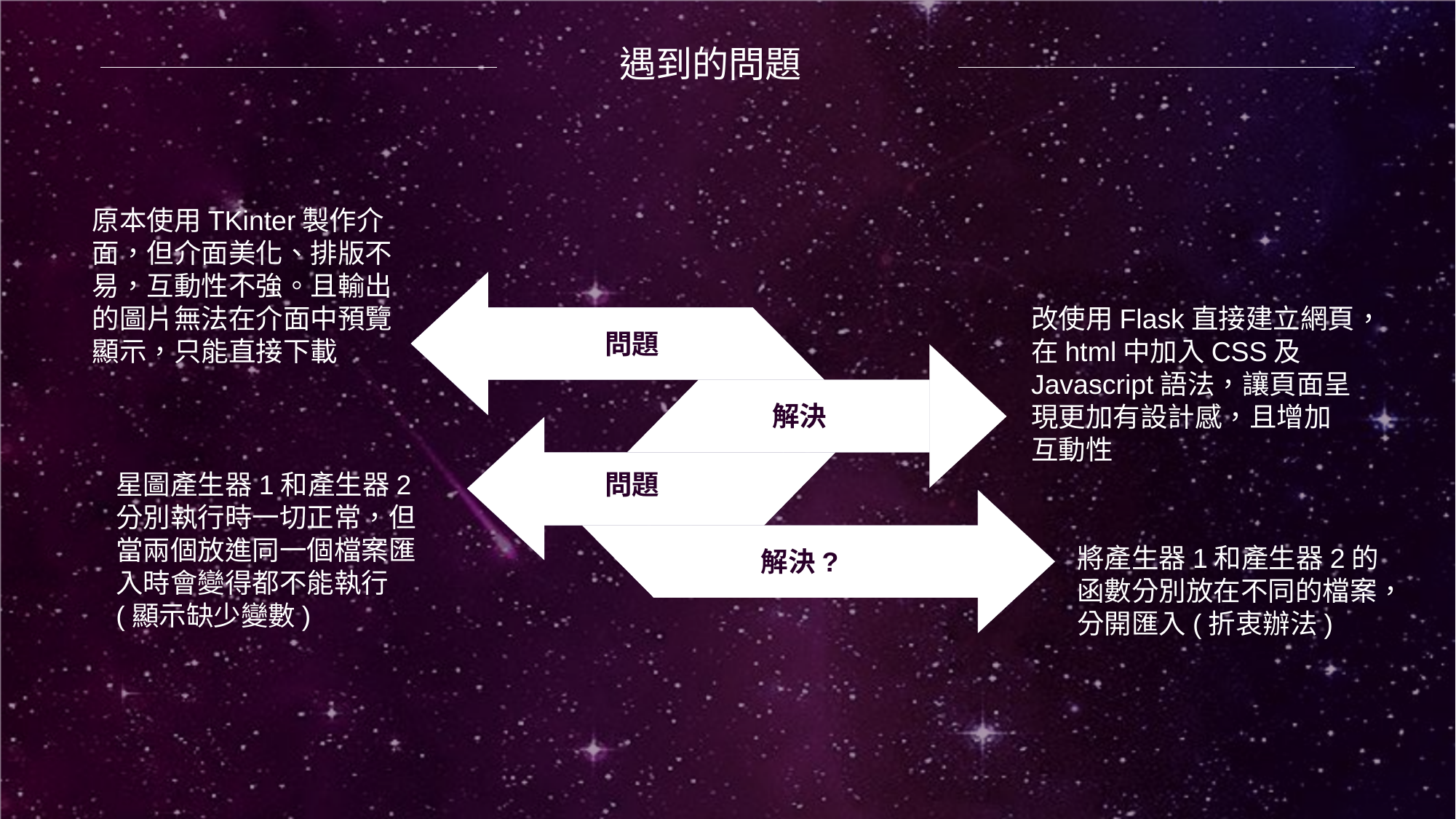

遇到的問題
原本使用TKinter製作介面，但介面美化、排版不易，互動性不強。且輸出的圖片無法在介面中預覽顯示，只能直接下載

問題
解決
問題
解決?
改使用Flask直接建立網頁，在html中加入CSS及Javascript語法，讓頁面呈現更加有設計感，且增加互動性
星圖產生器1和產生器2分別執行時一切正常，但當兩個放進同一個檔案匯入時會變得都不能執行(顯示缺少變數)
將產生器1和產生器2的函數分別放在不同的檔案，分開匯入(折衷辦法)